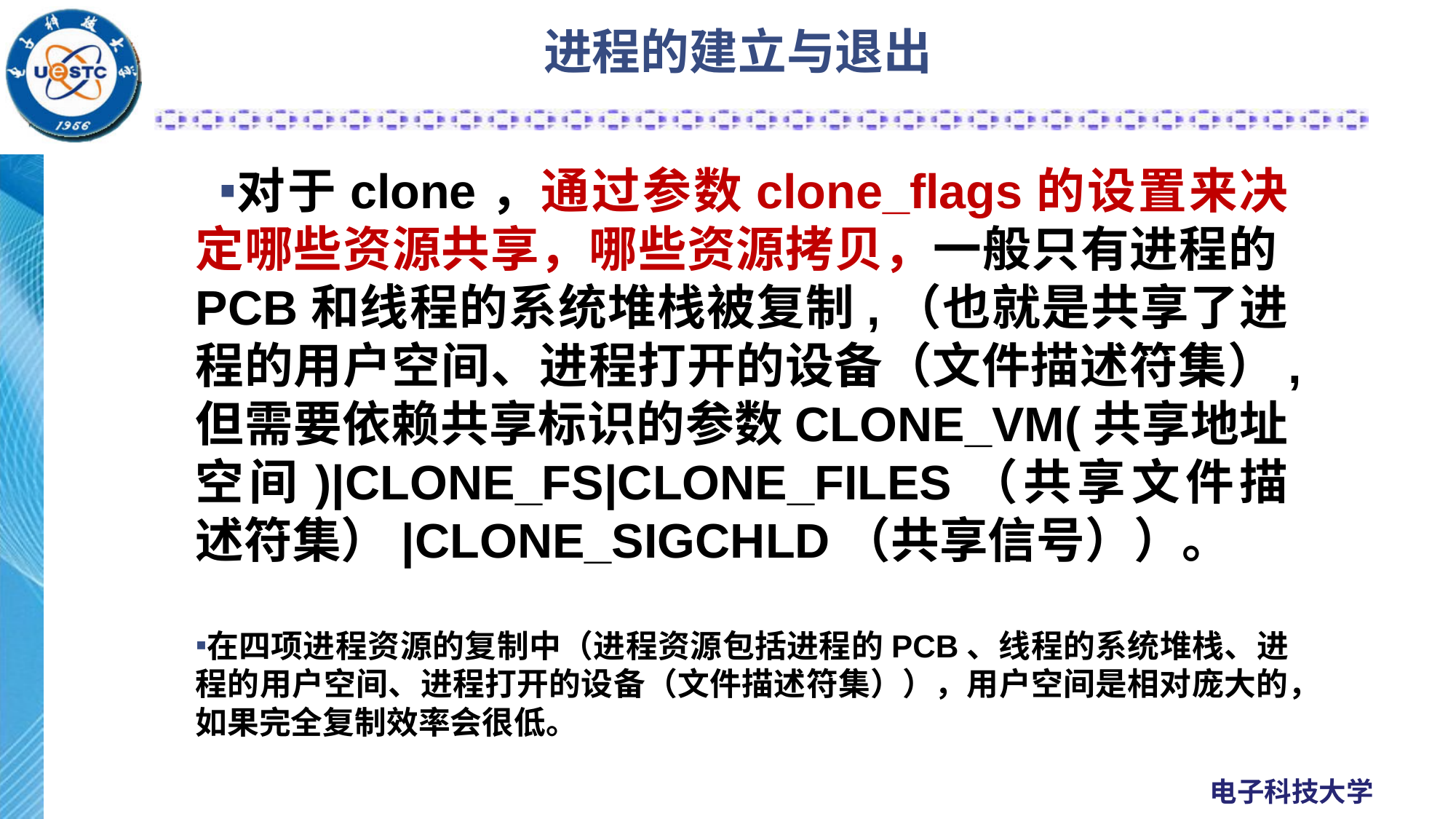

# 进程的建立与退出
对于clone，通过参数clone_flags的设置来决定哪些资源共享，哪些资源拷贝，一般只有进程的PCB和线程的系统堆栈被复制,（也就是共享了进程的用户空间、进程打开的设备（文件描述符集）,但需要依赖共享标识的参数CLONE_VM(共享地址空间)|CLONE_FS|CLONE_FILES（共享文件描述符集）|CLONE_SIGCHLD（共享信号））。

在四项进程资源的复制中（进程资源包括进程的PCB、线程的系统堆栈、进程的用户空间、进程打开的设备（文件描述符集）），用户空间是相对庞大的，如果完全复制效率会很低。